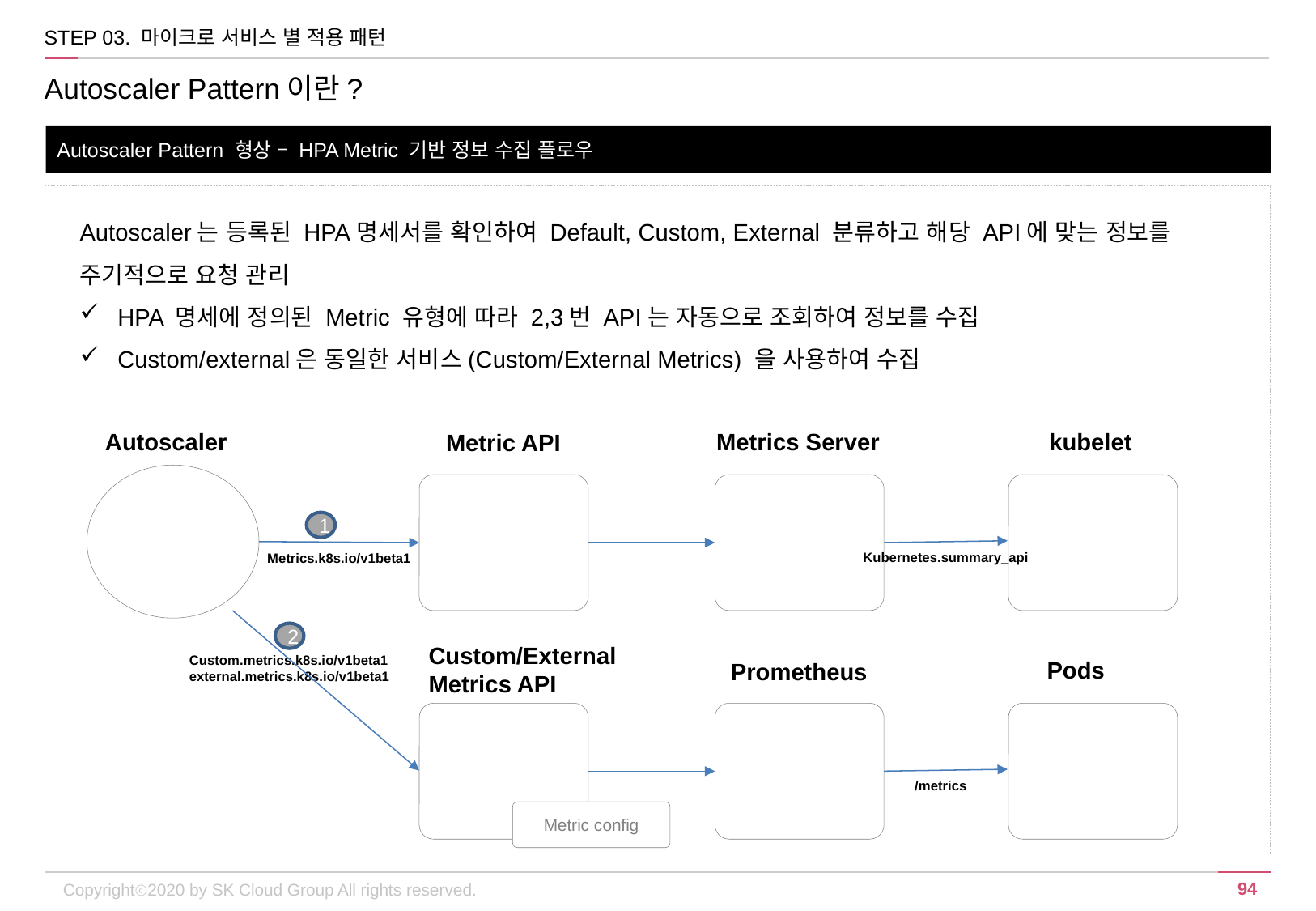

STEP 03. 마이크로 서비스 별 적용 패턴
Autoscaler Pattern이란?
Autoscaler Pattern 형상 – HPA Metric 기반 정보 수집 플로우
Autoscaler는 등록된 HPA명세서를 확인하여 Default, Custom, External 분류하고 해당 API에 맞는 정보를 주기적으로 요청 관리
HPA 명세에 정의된 Metric 유형에 따라 2,3번 API는 자동으로 조회하여 정보를 수집
Custom/external은 동일한 서비스(Custom/External Metrics) 을 사용하여 수집
Autoscaler
Metrics Server
kubelet
Metric API

1
Kubernetes.summary_api
Metrics.k8s.io/v1beta1
2
Custom/External
Metrics API
Custom.metrics.k8s.io/v1beta1
external.metrics.k8s.io/v1beta1
Pods
Prometheus

/metrics
Metric config
Copyrightⓒ2020 by SK Cloud Group All rights reserved.